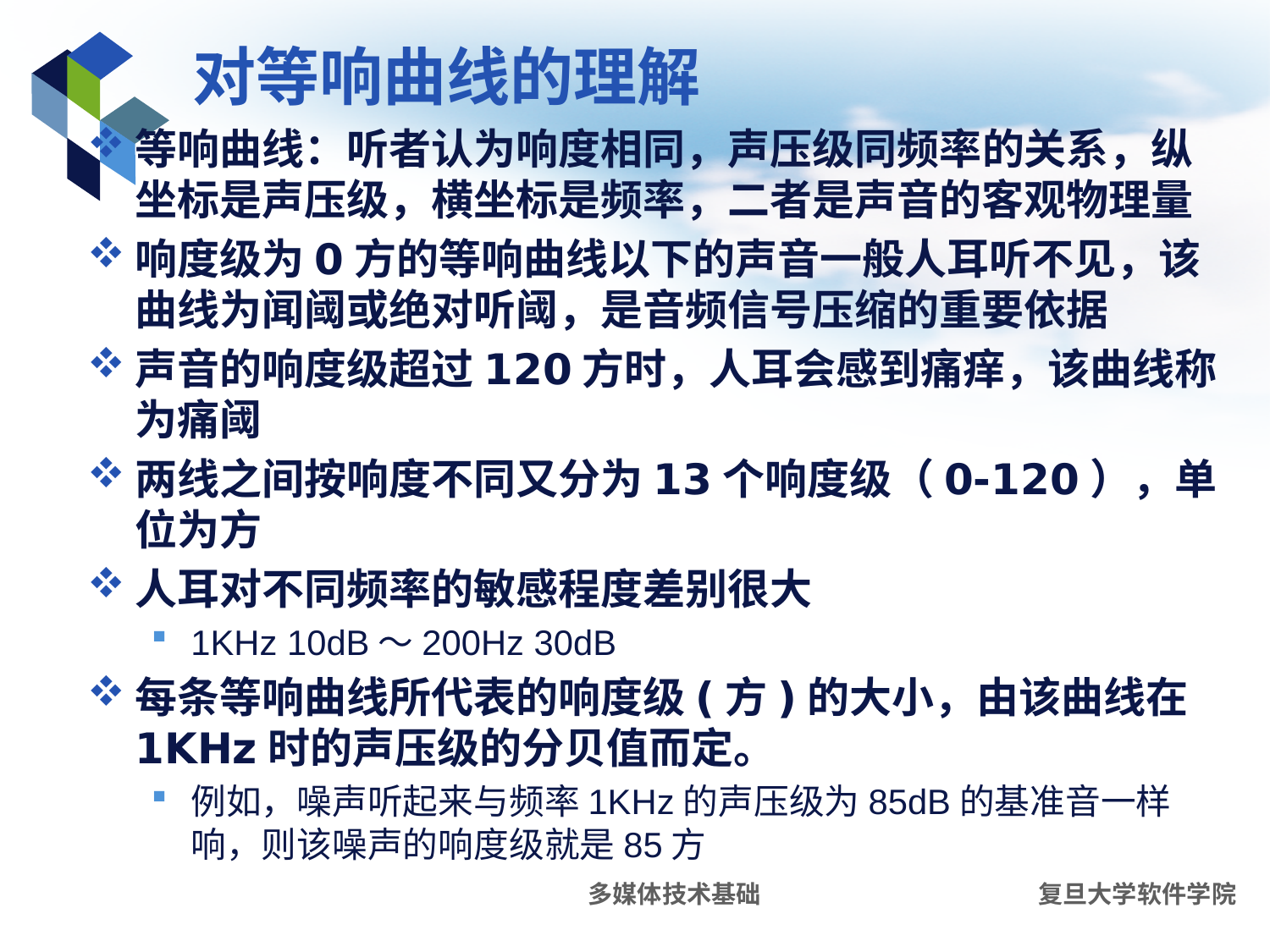

# 对等响曲线的理解
等响曲线：听者认为响度相同，声压级同频率的关系，纵坐标是声压级，横坐标是频率，二者是声音的客观物理量
响度级为0方的等响曲线以下的声音一般人耳听不见，该曲线为闻阈或绝对听阈，是音频信号压缩的重要依据
声音的响度级超过120方时，人耳会感到痛痒，该曲线称为痛阈
两线之间按响度不同又分为13个响度级（0-120），单位为方
人耳对不同频率的敏感程度差别很大
1KHz 10dB～200Hz 30dB
每条等响曲线所代表的响度级(方)的大小，由该曲线在1KHz时的声压级的分贝值而定。
例如，噪声听起来与频率1KHz的声压级为85dB的基准音一样响，则该噪声的响度级就是85方
多媒体技术基础